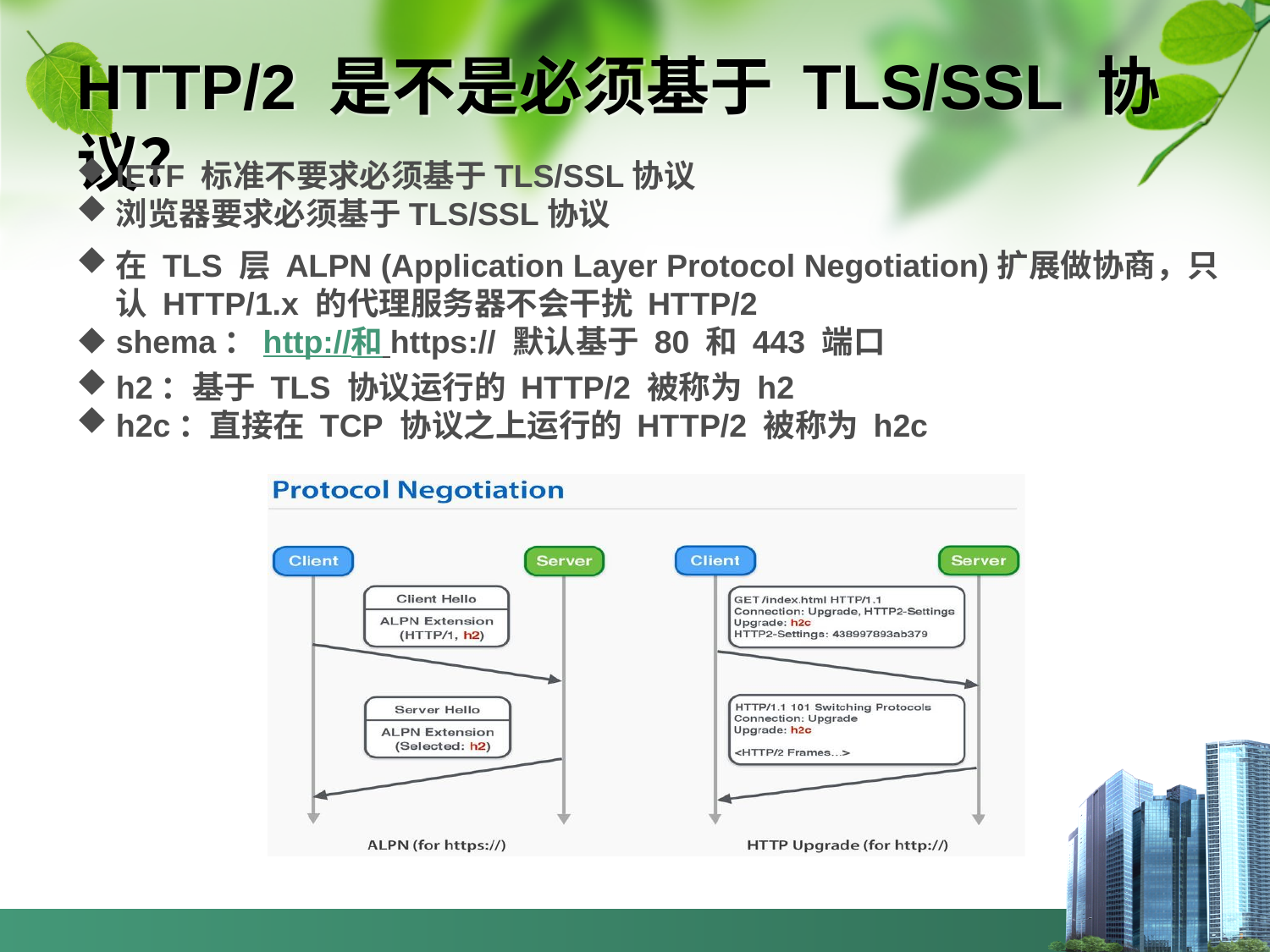

# HTTP/2 是不是必须基于 TLS/SSL 协议？
IETF 标准不要求必须基于TLS/SSL协议
浏览器要求必须基于TLS/SSL协议
在 TLS 层 ALPN (Application Layer Protocol Negotiation)扩展做协商，只认 HTTP/1.x 的代理服务器不会干扰 HTTP/2
shema：http://和 https:// 默认基于 80 和 443 端口
h2：基于 TLS 协议运行的 HTTP/2 被称为 h2
h2c：直接在 TCP 协议之上运行的 HTTP/2 被称为 h2c

计算机网络高级教程（第2版）